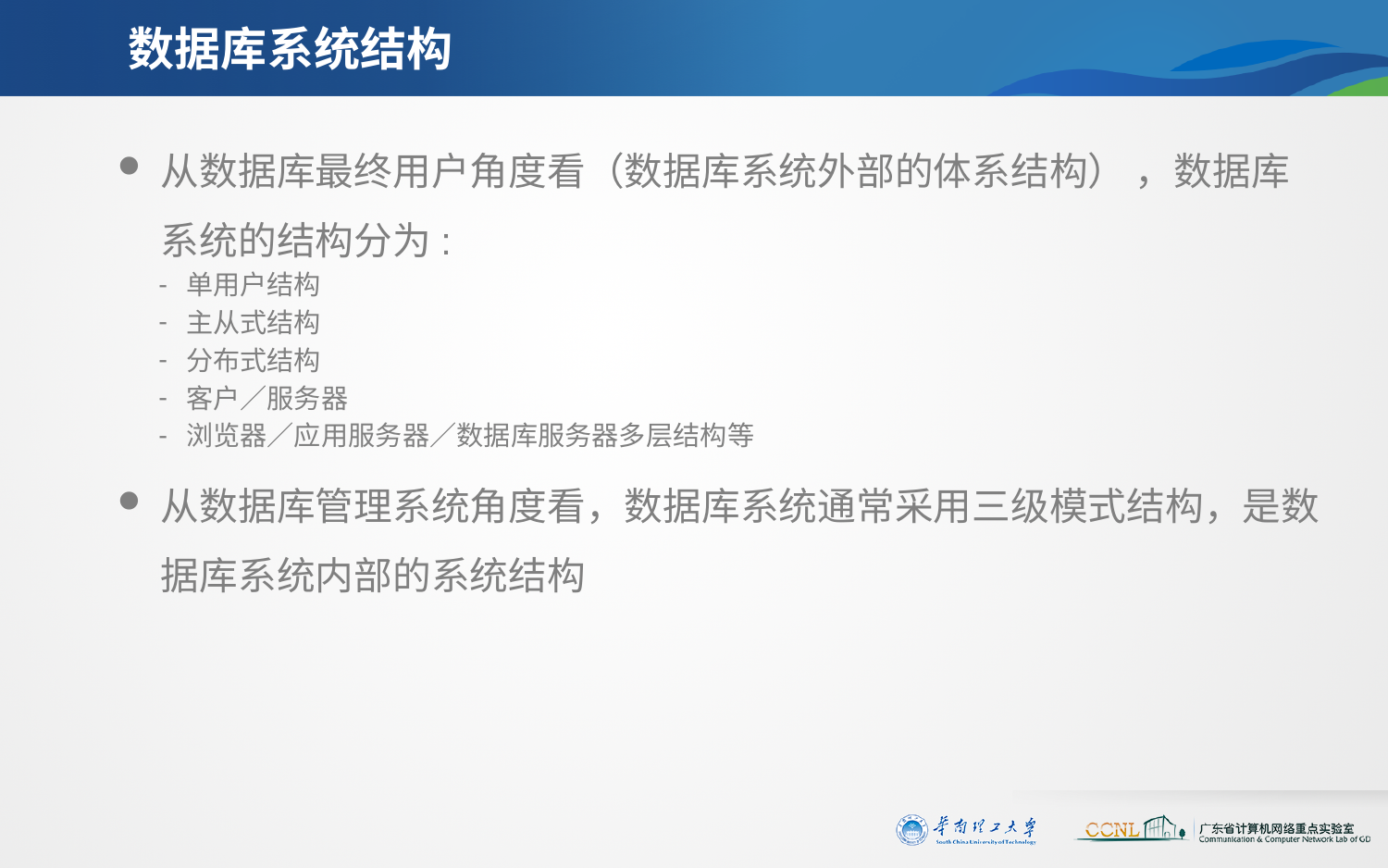

# 数据库系统结构
从数据库最终用户角度看（数据库系统外部的体系结构） ，数据库系统的结构分为:
单用户结构
主从式结构
分布式结构
客户／服务器
浏览器／应用服务器／数据库服务器多层结构等
从数据库管理系统角度看，数据库系统通常采用三级模式结构，是数据库系统内部的系统结构